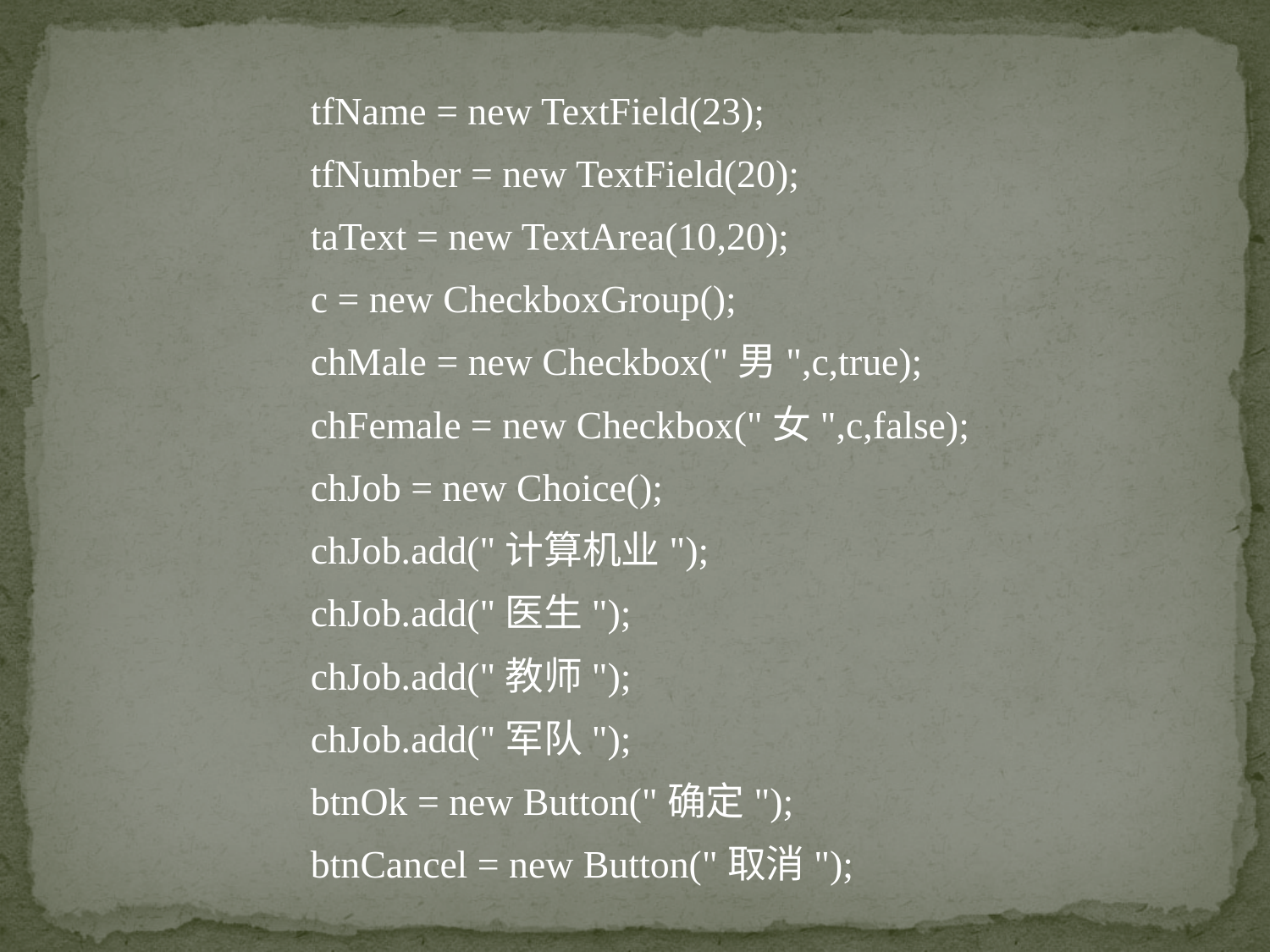

tfName = new TextField(23);
	tfNumber = new TextField(20);
	taText = new TextArea(10,20);
	c = new CheckboxGroup();
	chMale = new Checkbox("男",c,true);
	chFemale = new Checkbox("女",c,false);
	chJob = new Choice();
	chJob.add("计算机业");
	chJob.add("医生");
	chJob.add("教师");
	chJob.add("军队");
	btnOk = new Button("确定");
	btnCancel = new Button("取消");